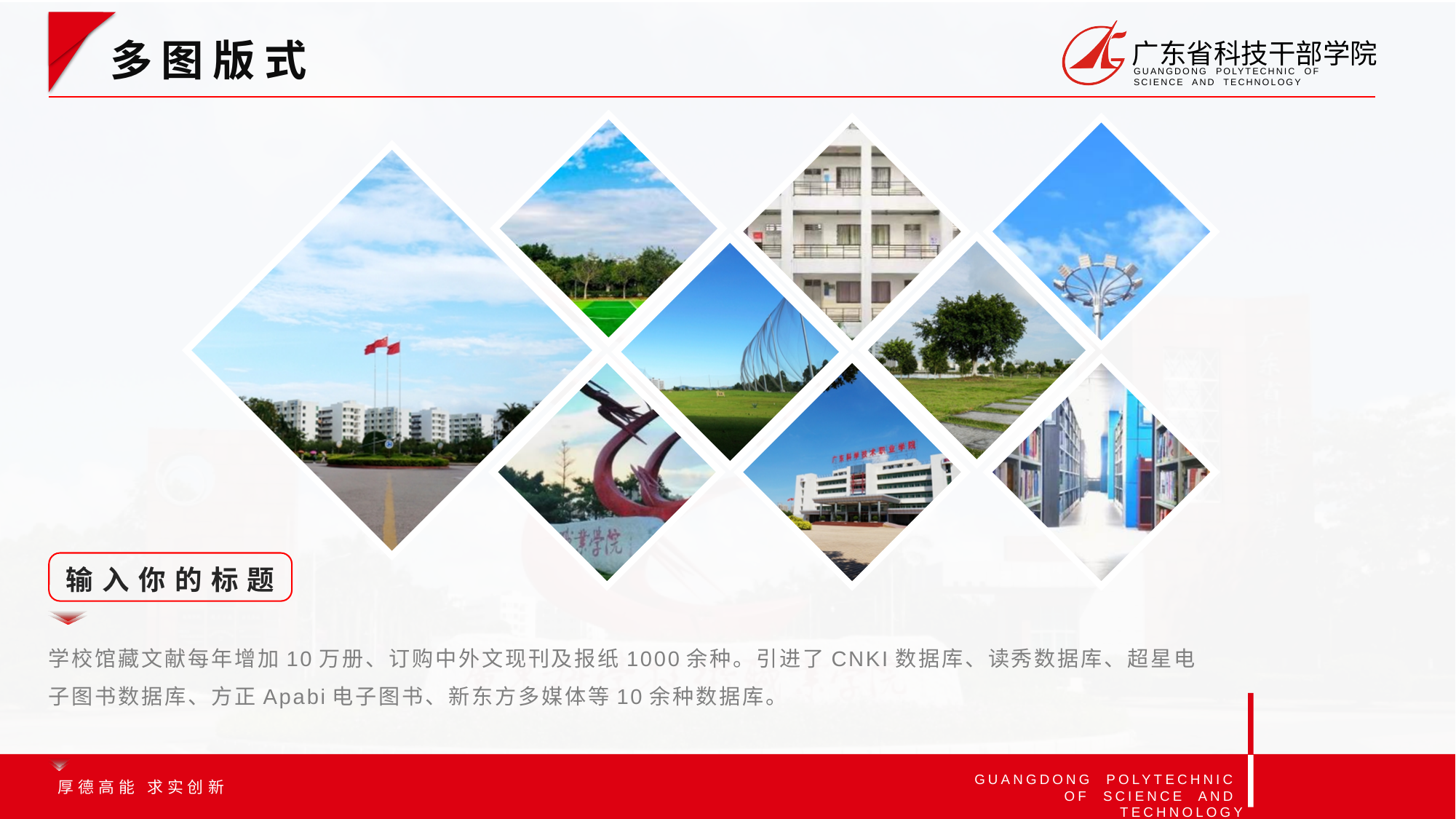

选中图片☞按Ctrl+Shift+G☞即可取消全选
多图版式

输入你的标题

学校馆藏文献每年增加10万册、订购中外文现刊及报纸1000余种。引进了CNKI数据库、读秀数据库、超星电子图书数据库、方正Apabi电子图书、新东方多媒体等10余种数据库。